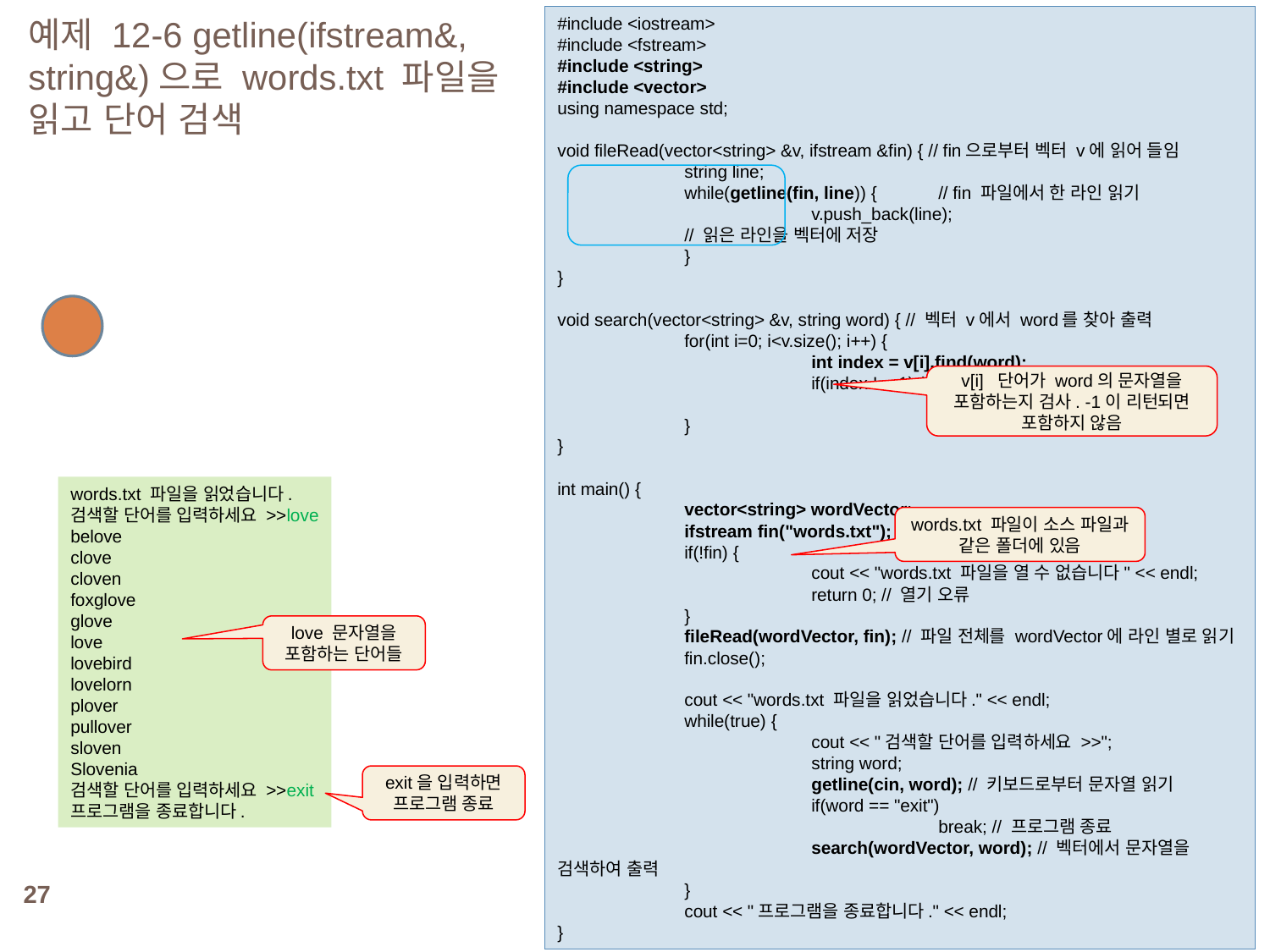

예제 12-6 getline(ifstream&, string&)으로 words.txt 파일을 읽고 단어 검색
#include <iostream>
#include <fstream>
#include <string>
#include <vector>
using namespace std;

void fileRead(vector<string> &v, ifstream &fin) { // fin으로부터 벡터 v에 읽어 들임
	string line;
	while(getline(fin, line)) { 	// fin 파일에서 한 라인 읽기
		v.push_back(line); 			// 읽은 라인을 벡터에 저장
	}
}

void search(vector<string> &v, string word) { // 벡터 v에서 word를 찾아 출력
	for(int i=0; i<v.size(); i++) {
		int index = v[i].find(word);
		if(index != -1) // found
			cout << v[i] << endl;
	}
}

int main() {
	vector<string> wordVector;
	ifstream fin("words.txt");
	if(!fin) {
		cout << "words.txt 파일을 열 수 없습니다" << endl;
		return 0; // 열기 오류
	}
	fileRead(wordVector, fin); // 파일 전체를 wordVector에 라인 별로 읽기
	fin.close();

	cout << "words.txt 파일을 읽었습니다." << endl;
	while(true) {
		cout << "검색할 단어를 입력하세요 >>";
		string word;
		getline(cin, word); // 키보드로부터 문자열 읽기
		if(word == "exit")
			break; // 프로그램 종료
		search(wordVector, word); // 벡터에서 문자열을 검색하여 출력
	}
	cout << "프로그램을 종료합니다." << endl;
}

v[i]  단어가 word의 문자열을 포함하는지 검사. -1이 리턴되면 포함하지 않음
words.txt 파일을 읽었습니다.
검색할 단어를 입력하세요 >>love
belove
clove
cloven
foxglove
glove
love
lovebird
lovelorn
plover
pullover
sloven
Slovenia
검색할 단어를 입력하세요 >>exit
프로그램을 종료합니다.
words.txt 파일이 소스 파일과 같은 폴더에 있음
love 문자열을 포함하는 단어들
exit을 입력하면 프로그램 종료
27